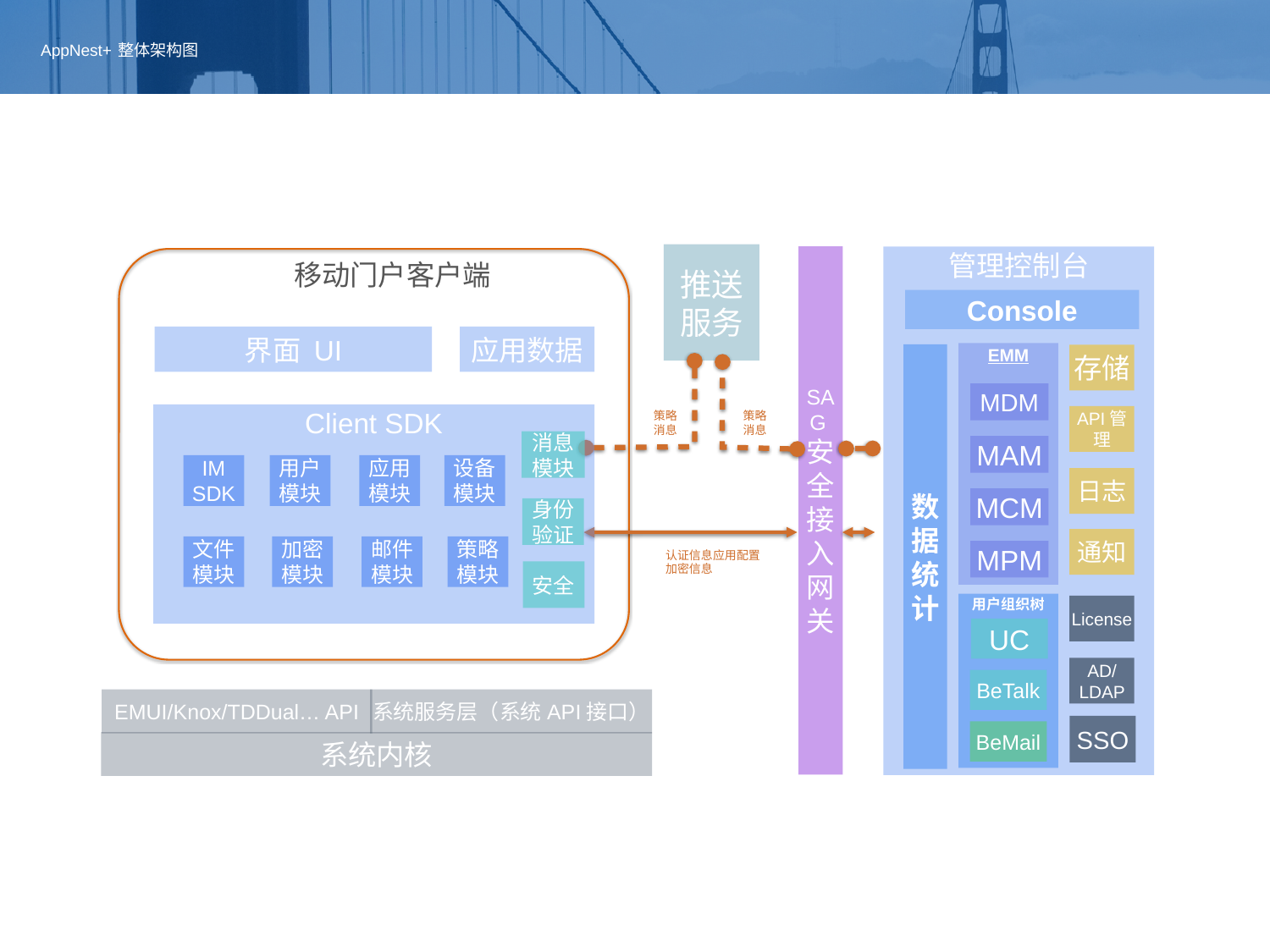

# AppNest+ 整体架构图
12
推送
服务
SAG安全
接入网关
管理控制台

移动门户客户端
Console
界面 UI
应用数据
EMM
数
据
统
计
存储

策略
消息
策略
消息
MDM
Client SDK
API管理

消息
模块

MAM

IM
SDK
用户
模块
应用
模块
设备
模块
日志
MCM
身份
验证
认证信息应用配置
加密信息
通知

文件
模块

加密
模块

邮件
模块

策略
模块
MPM
安全
用户组织树
License
UC
AD/LDAP
BeTalk
EMUI/Knox/TDDual… API
系统服务层（系统API接口）
SSO
BeMail
系统内核